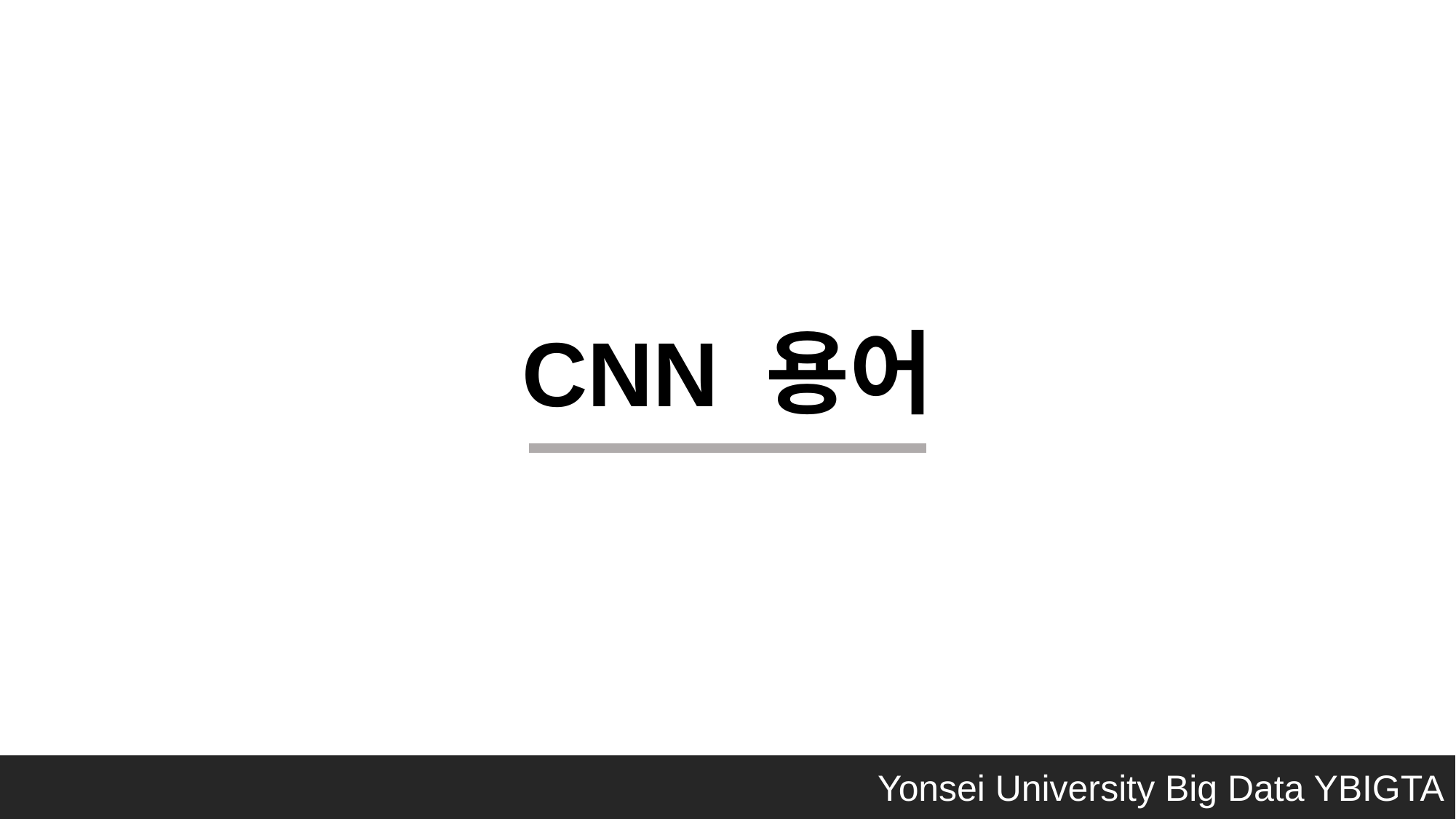

CNN 용어

 Yonsei University Big Data YBIGTA